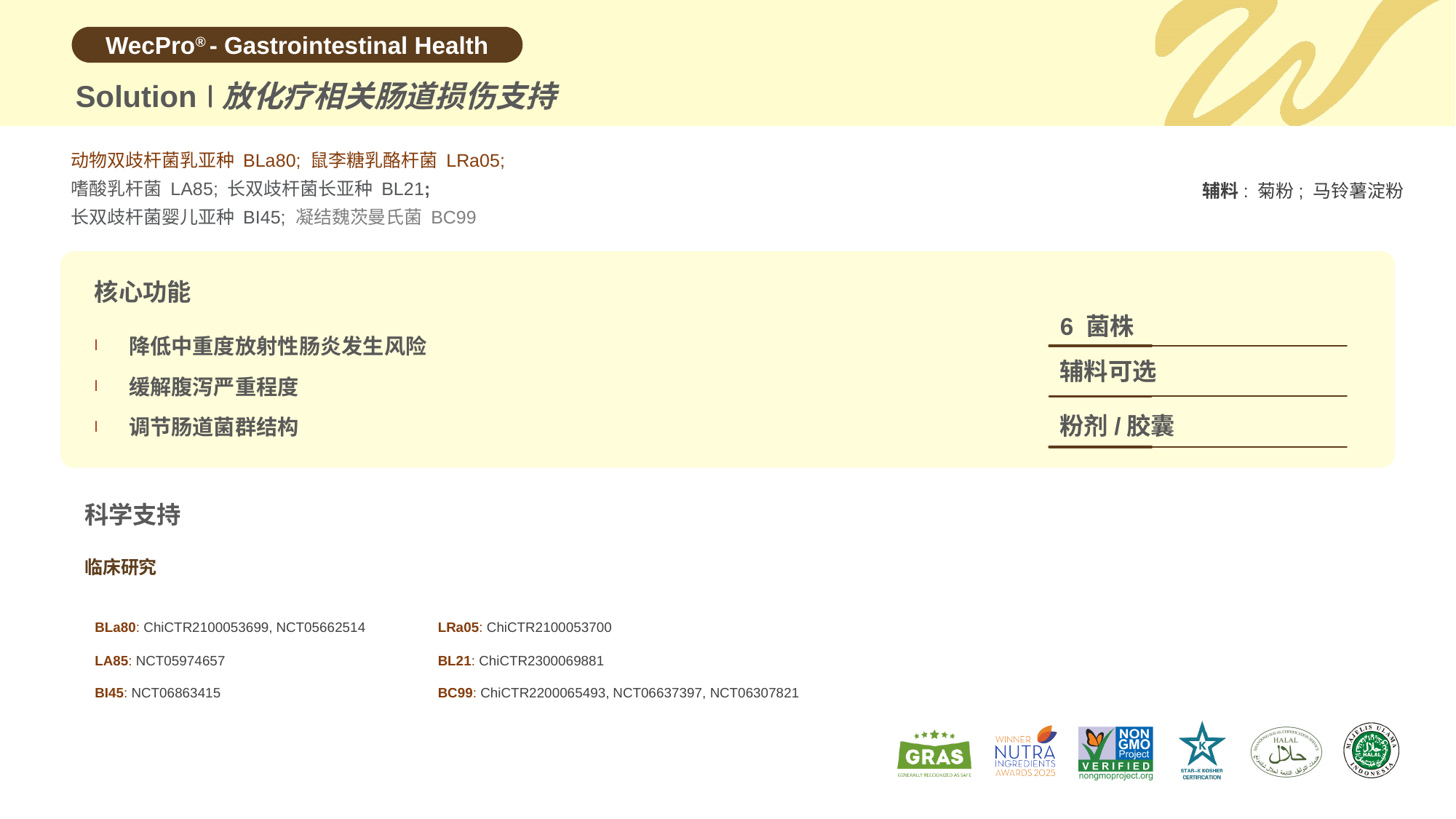

Solution
放化疗相关肠道损伤支持

动物双歧杆菌乳亚种 BLa80; 鼠李糖乳酪杆菌 LRa05;
嗜酸乳杆菌 LA85; 长双歧杆菌长亚种 BL21;
长双歧杆菌婴儿亚种 BI45; 凝结魏茨曼氏菌 BC99

辅料: 菊粉; 马铃薯淀粉

核心功能
6 菌株
降低中重度放射性肠炎发生风险
缓解腹泻严重程度
调节肠道菌群结构

辅料可选
粉剂/胶囊
科学支持
临床研究
| BLa80: ChiCTR2100053699, NCT05662514 | LRa05: ChiCTR2100053700 |
| --- | --- |
| LA85: NCT05974657 | BL21: ChiCTR2300069881 |
| BI45: NCT06863415 | BC99: ChiCTR2200065493, NCT06637397, NCT06307821 |